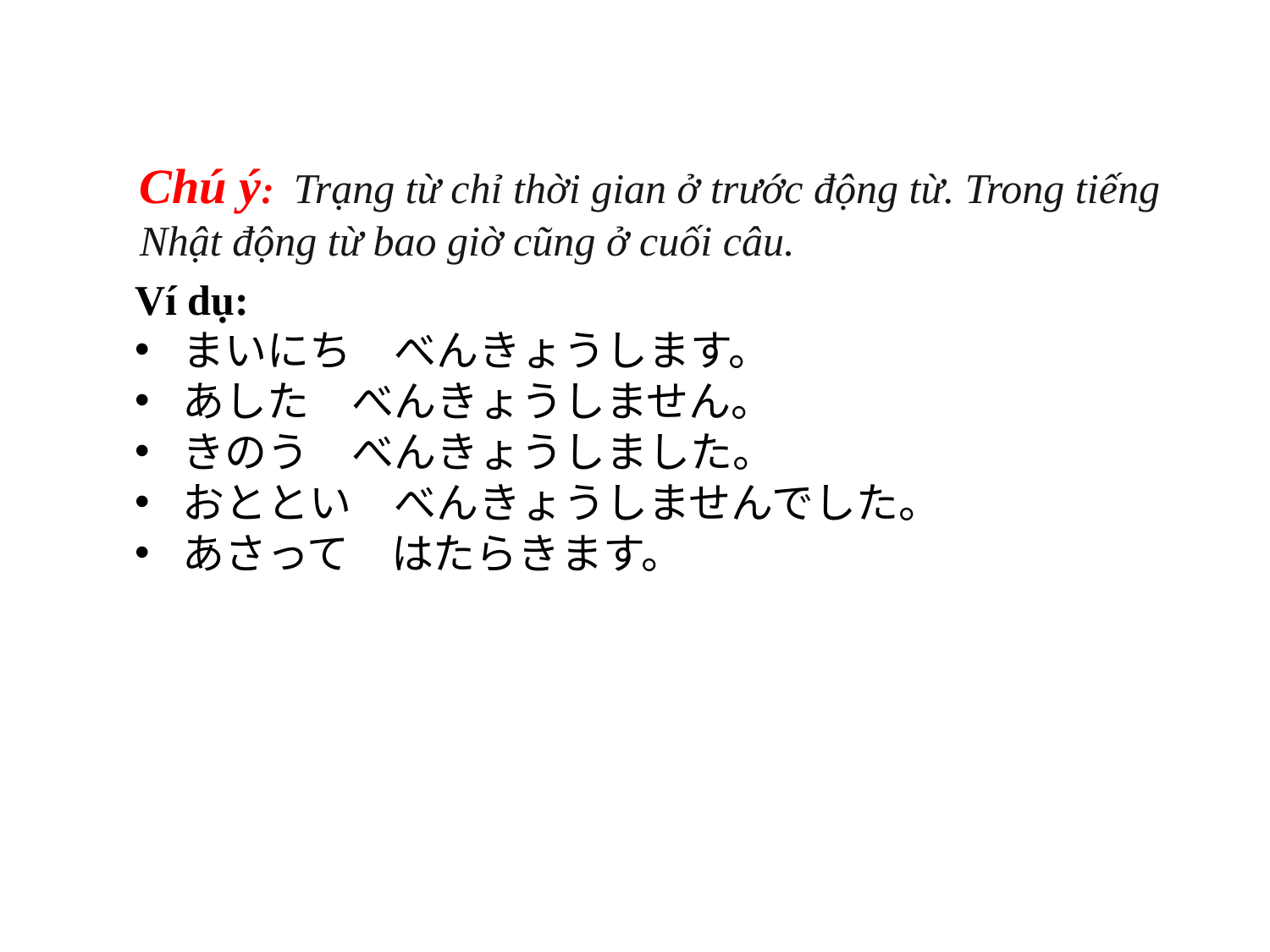

Chú ý:  Trạng từ chỉ thời gian ở trước động từ. Trong tiếng Nhật động từ bao giờ cũng ở cuối câu.
Ví dụ:
まいにち　べんきょうします。
あした　べんきょうしません。
きのう　べんきょうしました。
おととい　べんきょうしませんでした。
あさって　はたらきます。